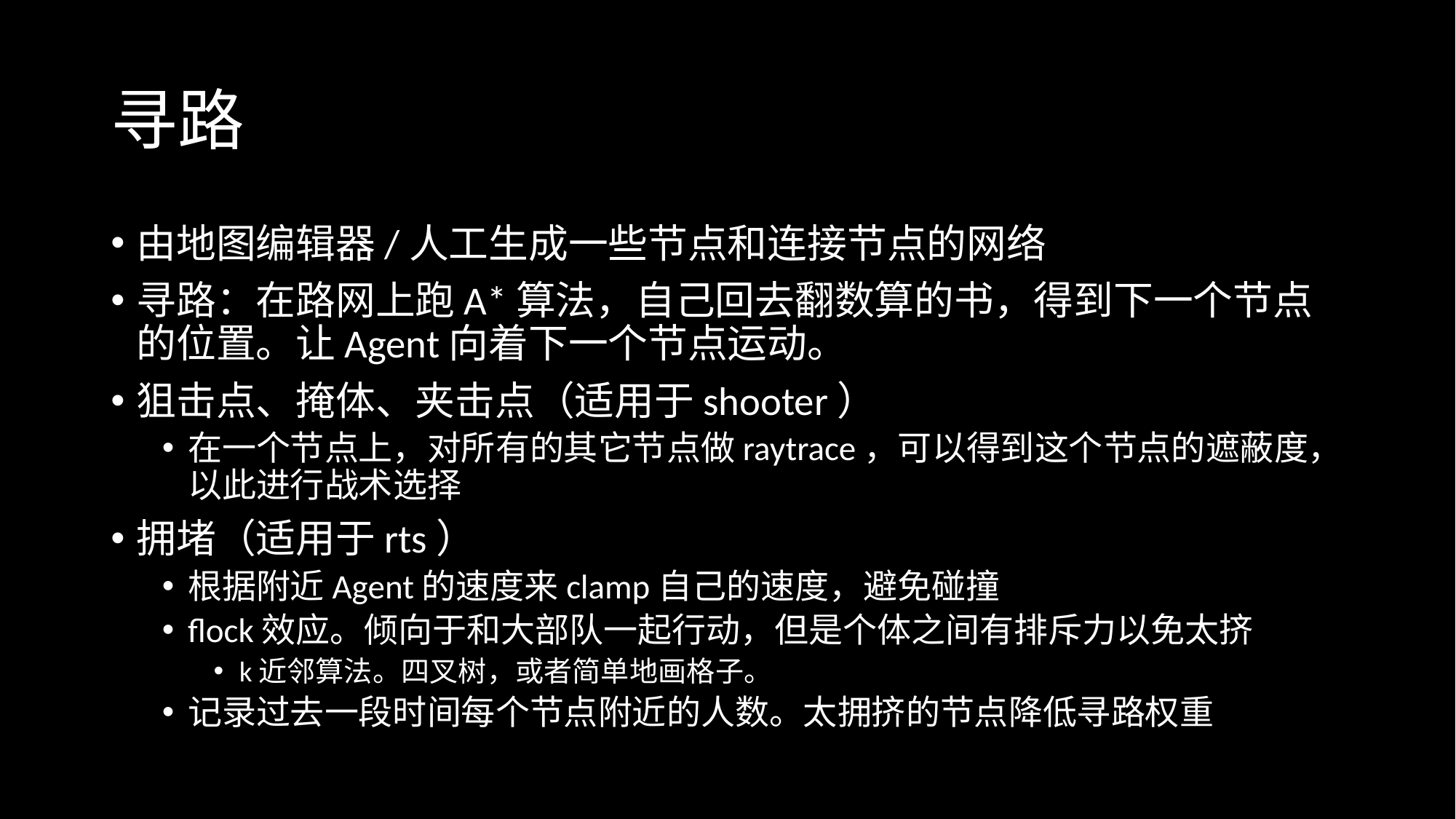

# 寻路
由地图编辑器/人工生成一些节点和连接节点的网络
寻路：在路网上跑A*算法，自己回去翻数算的书，得到下一个节点的位置。让Agent向着下一个节点运动。
狙击点、掩体、夹击点（适用于shooter）
在一个节点上，对所有的其它节点做raytrace，可以得到这个节点的遮蔽度，以此进行战术选择
拥堵（适用于rts）
根据附近Agent的速度来clamp自己的速度，避免碰撞
flock效应。倾向于和大部队一起行动，但是个体之间有排斥力以免太挤
k近邻算法。四叉树，或者简单地画格子。
记录过去一段时间每个节点附近的人数。太拥挤的节点降低寻路权重